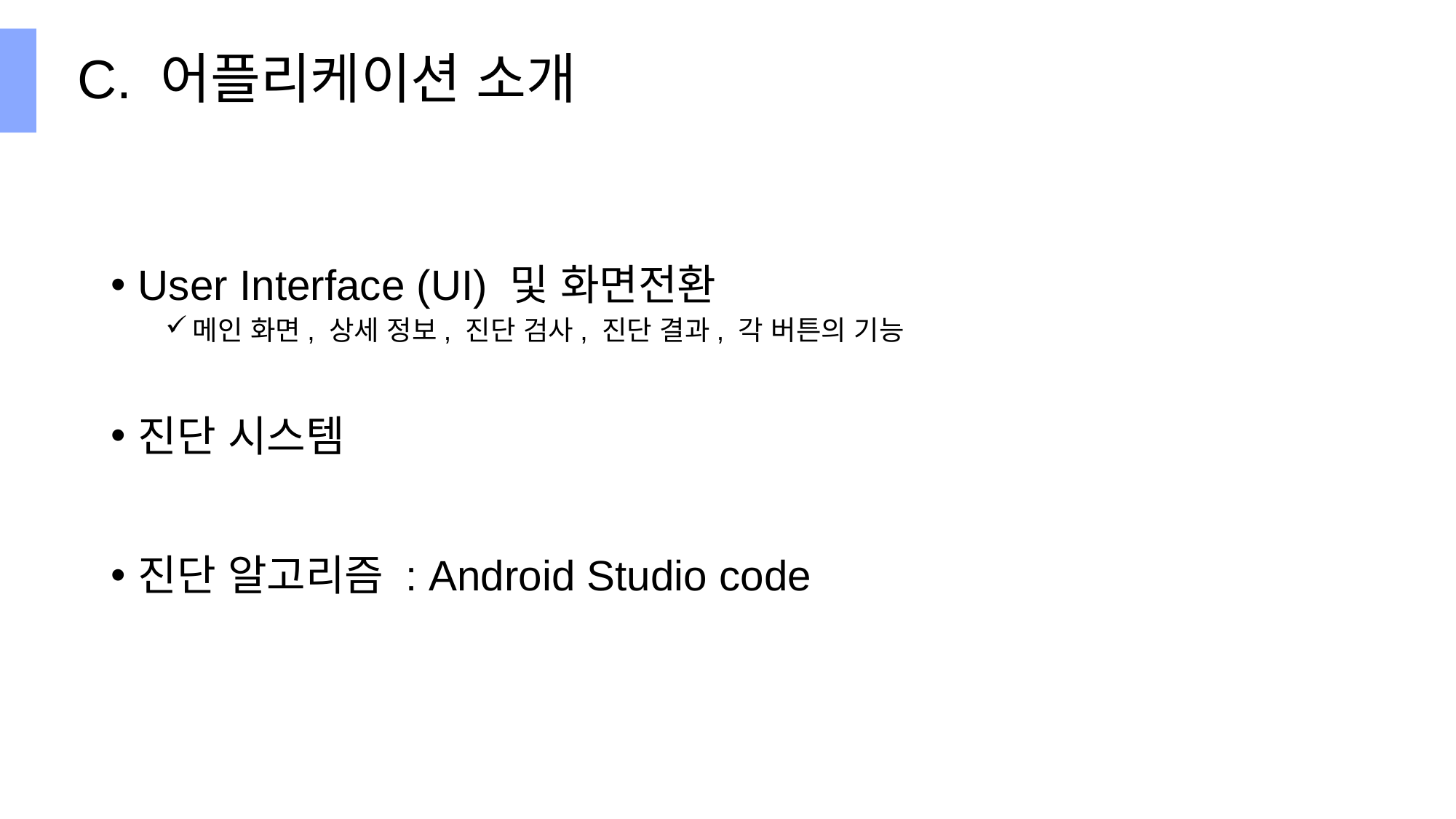

# C. 어플리케이션 소개
User Interface (UI) 및 화면전환
메인 화면, 상세 정보, 진단 검사, 진단 결과, 각 버튼의 기능
진단 시스템
진단 알고리즘 : Android Studio code